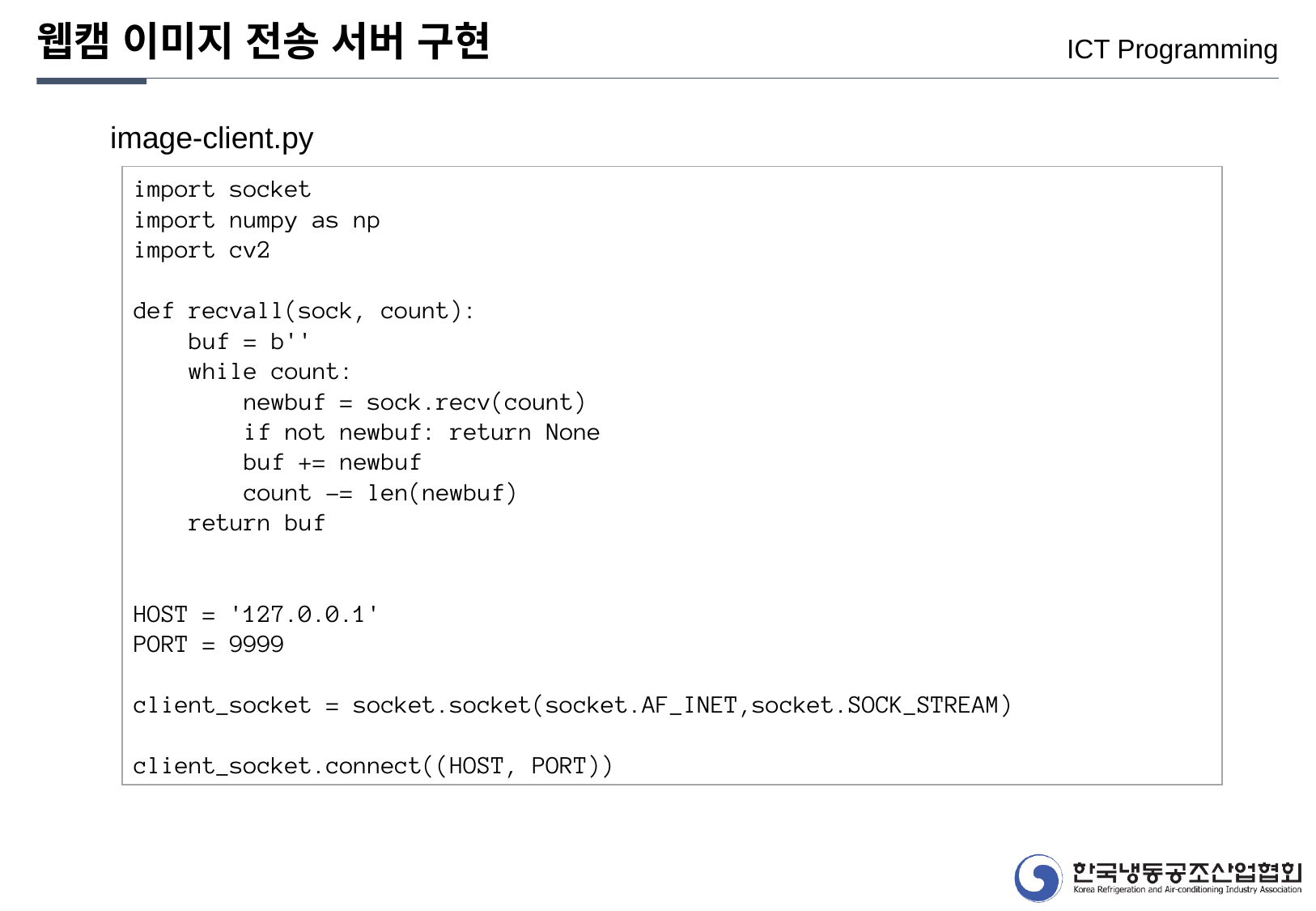

웹캠 이미지 전송 서버 구현
ICT Programming

image-client.py
import socket
import numpy as np
import cv2

def recvall(sock, count):
    buf = b''
    while count:
        newbuf = sock.recv(count)
        if not newbuf: return None
        buf += newbuf
        count -= len(newbuf)
    return buf

HOST = '127.0.0.1'
PORT = 9999

client_socket = socket.socket(socket.AF_INET,socket.SOCK_STREAM)

client_socket.connect((HOST, PORT))